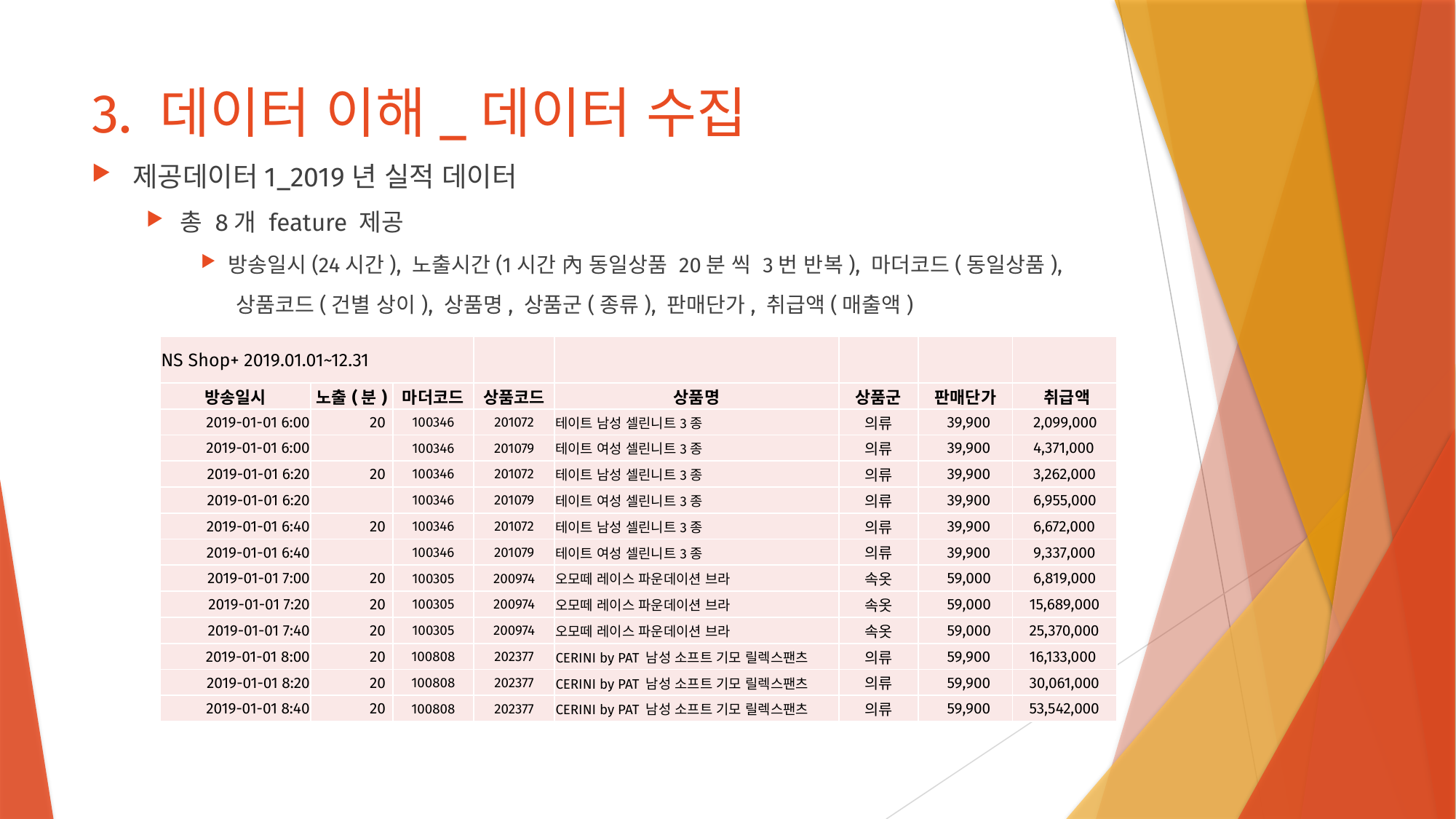

# 3. 데이터 이해_데이터 수집
제공데이터1_2019년 실적 데이터
총 8개 feature 제공
방송일시(24시간), 노출시간(1시간 內 동일상품 20분 씩 3번 반복), 마더코드(동일상품),
     상품코드(건별 상이), 상품명, 상품군(종류), 판매단가, 취급액(매출액)

| NS Shop+ 2019.01.01~12.31 |  |  |  |  |  |  |  |
| --- | --- | --- | --- | --- | --- | --- | --- |
| 방송일시 | 노출(분) | 마더코드 | 상품코드 | 상품명 | 상품군 | 판매단가 | 취급액 |
| 2019-01-01 6:00 | 20 | 100346 | 201072 | 테이트 남성 셀린니트3종 | 의류 | 39,900 | 2,099,000 |
| 2019-01-01 6:00 |  | 100346 | 201079 | 테이트 여성 셀린니트3종 | 의류 | 39,900 | 4,371,000 |
| 2019-01-01 6:20 | 20 | 100346 | 201072 | 테이트 남성 셀린니트3종 | 의류 | 39,900 | 3,262,000 |
| 2019-01-01 6:20 |  | 100346 | 201079 | 테이트 여성 셀린니트3종 | 의류 | 39,900 | 6,955,000 |
| 2019-01-01 6:40 | 20 | 100346 | 201072 | 테이트 남성 셀린니트3종 | 의류 | 39,900 | 6,672,000 |
| 2019-01-01 6:40 |  | 100346 | 201079 | 테이트 여성 셀린니트3종 | 의류 | 39,900 | 9,337,000 |
| 2019-01-01 7:00 | 20 | 100305 | 200974 | 오모떼 레이스 파운데이션 브라 | 속옷 | 59,000 | 6,819,000 |
| 2019-01-01 7:20 | 20 | 100305 | 200974 | 오모떼 레이스 파운데이션 브라 | 속옷 | 59,000 | 15,689,000 |
| 2019-01-01 7:40 | 20 | 100305 | 200974 | 오모떼 레이스 파운데이션 브라 | 속옷 | 59,000 | 25,370,000 |
| 2019-01-01 8:00 | 20 | 100808 | 202377 | CERINI by PAT 남성 소프트 기모 릴렉스팬츠 | 의류 | 59,900 | 16,133,000 |
| 2019-01-01 8:20 | 20 | 100808 | 202377 | CERINI by PAT 남성 소프트 기모 릴렉스팬츠 | 의류 | 59,900 | 30,061,000 |
| 2019-01-01 8:40 | 20 | 100808 | 202377 | CERINI by PAT 남성 소프트 기모 릴렉스팬츠 | 의류 | 59,900 | 53,542,000 |